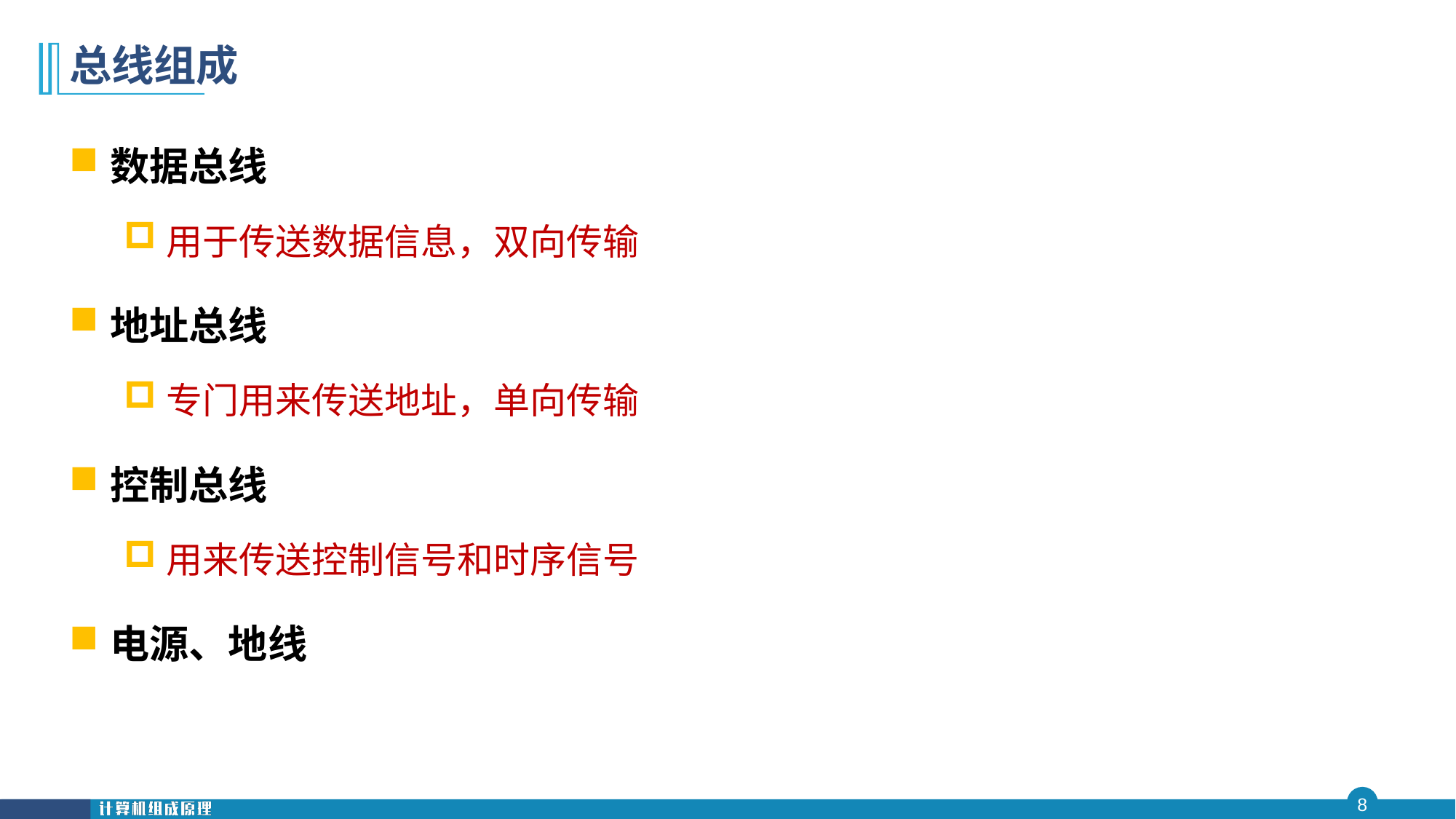

# 总线组成
数据总线
用于传送数据信息，双向传输
地址总线
专门用来传送地址，单向传输
控制总线
用来传送控制信号和时序信号
电源、地线